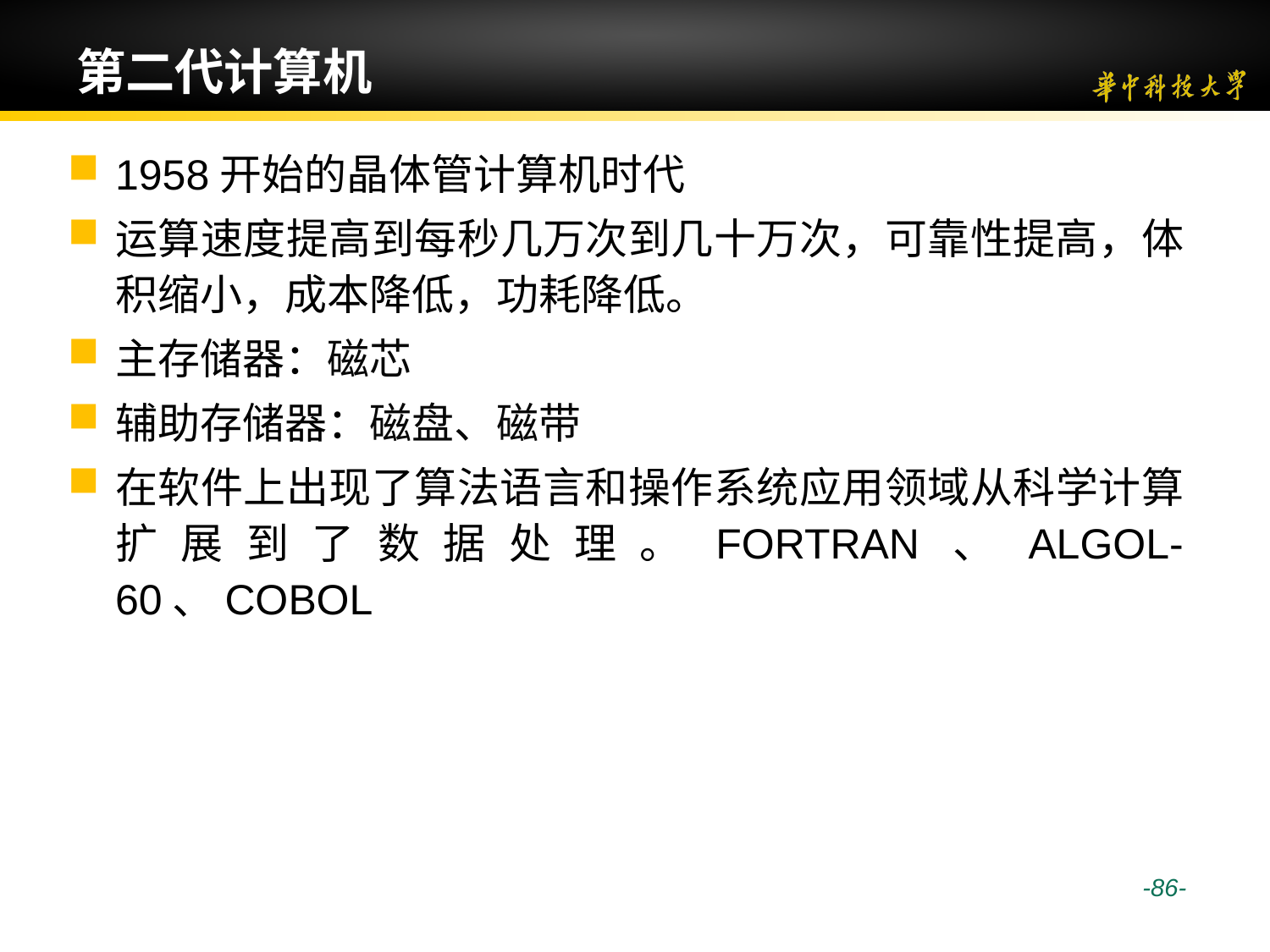

# 第二代计算机
1958开始的晶体管计算机时代
运算速度提高到每秒几万次到几十万次，可靠性提高，体积缩小，成本降低，功耗降低。
主存储器：磁芯
辅助存储器：磁盘、磁带
在软件上出现了算法语言和操作系统应用领域从科学计算扩展到了数据处理。FORTRAN、ALGOL-60、COBOL
 -86-